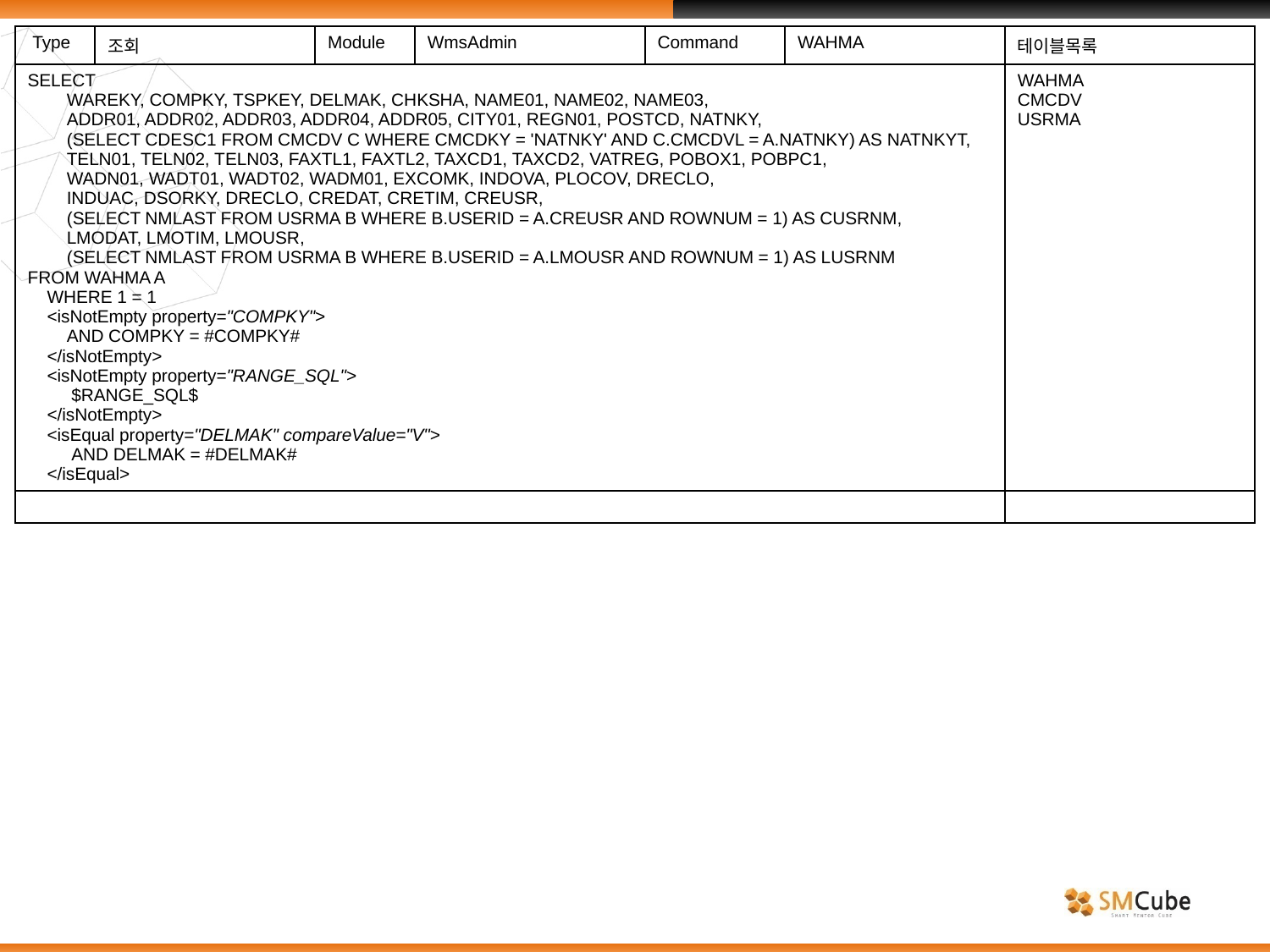

| Type | 조회 | Module | WmsAdmin | Command | WAHMA | 테이블목록 |
| --- | --- | --- | --- | --- | --- | --- |
| SELECT WAREKY, COMPKY, TSPKEY, DELMAK, CHKSHA, NAME01, NAME02, NAME03, ADDR01, ADDR02, ADDR03, ADDR04, ADDR05, CITY01, REGN01, POSTCD, NATNKY, (SELECT CDESC1 FROM CMCDV C WHERE CMCDKY = 'NATNKY' AND C.CMCDVL = A.NATNKY) AS NATNKYT, TELN01, TELN02, TELN03, FAXTL1, FAXTL2, TAXCD1, TAXCD2, VATREG, POBOX1, POBPC1, WADN01, WADT01, WADT02, WADM01, EXCOMK, INDOVA, PLOCOV, DRECLO, INDUAC, DSORKY, DRECLO, CREDAT, CRETIM, CREUSR, (SELECT NMLAST FROM USRMA B WHERE B.USERID = A.CREUSR AND ROWNUM = 1) AS CUSRNM, LMODAT, LMOTIM, LMOUSR, (SELECT NMLAST FROM USRMA B WHERE B.USERID = A.LMOUSR AND ROWNUM = 1) AS LUSRNM FROM WAHMA A WHERE 1 = 1 <isNotEmpty property="COMPKY"> AND COMPKY = #COMPKY# </isNotEmpty> <isNotEmpty property="RANGE\_SQL"> $RANGE\_SQL$ </isNotEmpty> <isEqual property="DELMAK" compareValue="V"> AND DELMAK = #DELMAK# </isEqual> |  |  |  |  |  | WAHMA CMCDV USRMA |
|  |  |  |  |  |  |  |